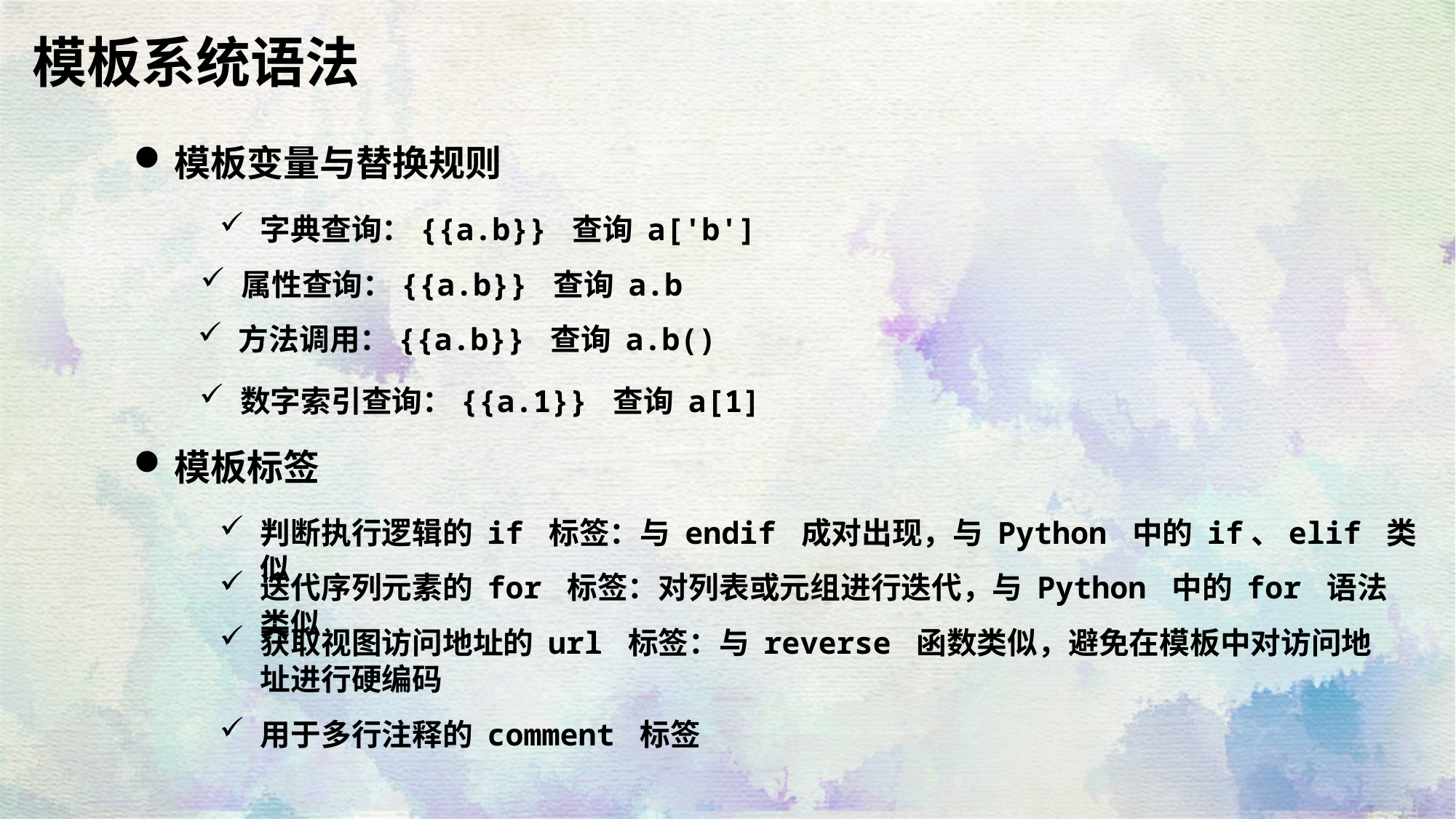

模板系统语法
模板变量与替换规则
字典查询：{{a.b}} 查询 a['b']
属性查询：{{a.b}} 查询 a.b
方法调用：{{a.b}} 查询 a.b()
数字索引查询：{{a.1}} 查询 a[1]
模板标签
判断执行逻辑的 if 标签：与 endif 成对出现，与 Python 中的 if、elif 类似
迭代序列元素的 for 标签：对列表或元组进行迭代，与 Python 中的 for 语法类似
获取视图访问地址的 url 标签：与 reverse 函数类似，避免在模板中对访问地址进行硬编码
用于多行注释的 comment 标签